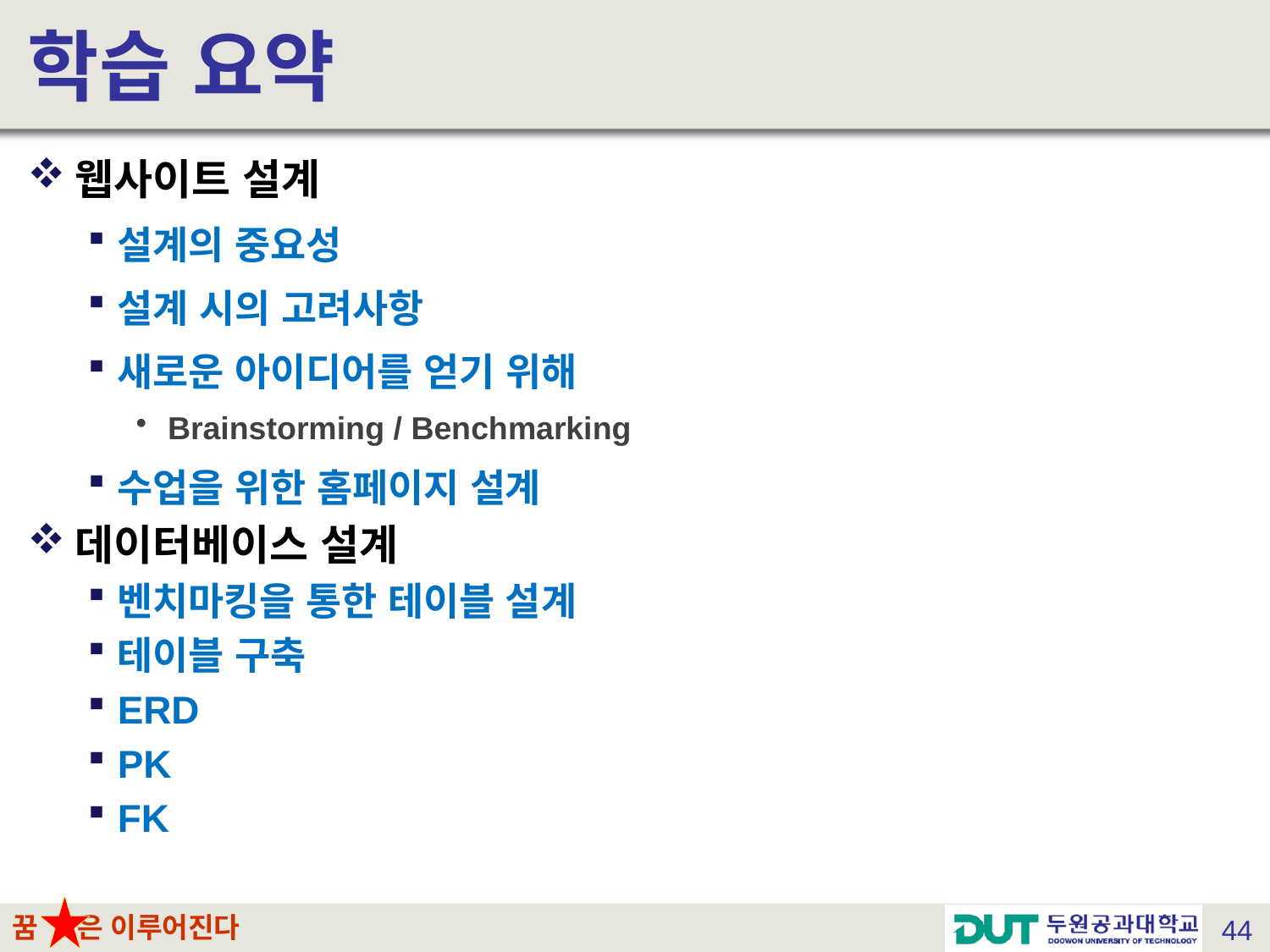

# 학습 요약
웹사이트 설계
설계의 중요성
설계 시의 고려사항
새로운 아이디어를 얻기 위해
Brainstorming / Benchmarking
수업을 위한 홈페이지 설계
데이터베이스 설계
벤치마킹을 통한 테이블 설계
테이블 구축
ERD
PK
FK